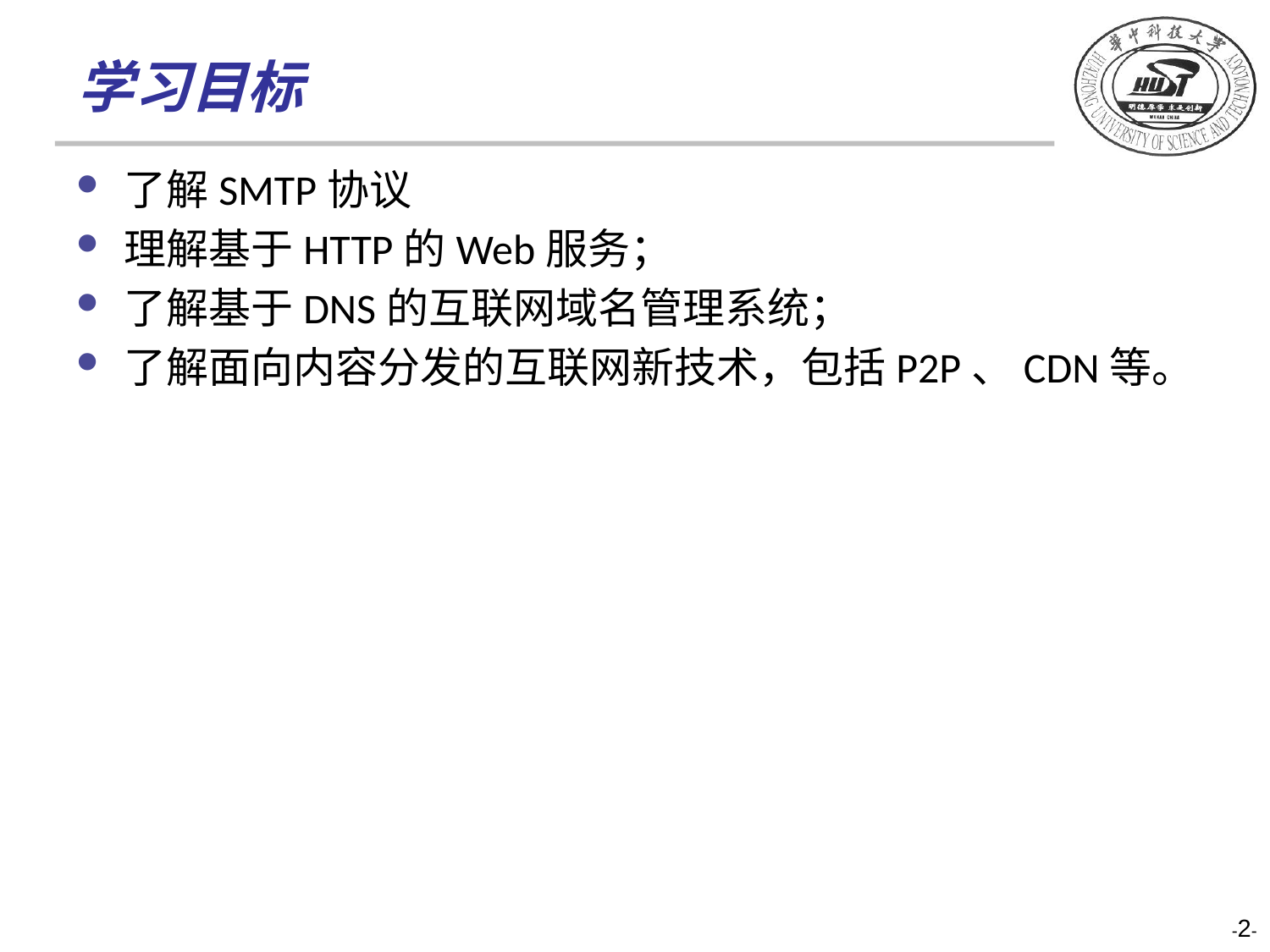

学习目标
了解SMTP协议
理解基于HTTP的Web服务；
了解基于DNS的互联网域名管理系统；
了解面向内容分发的互联网新技术，包括P2P、CDN等。
-2-